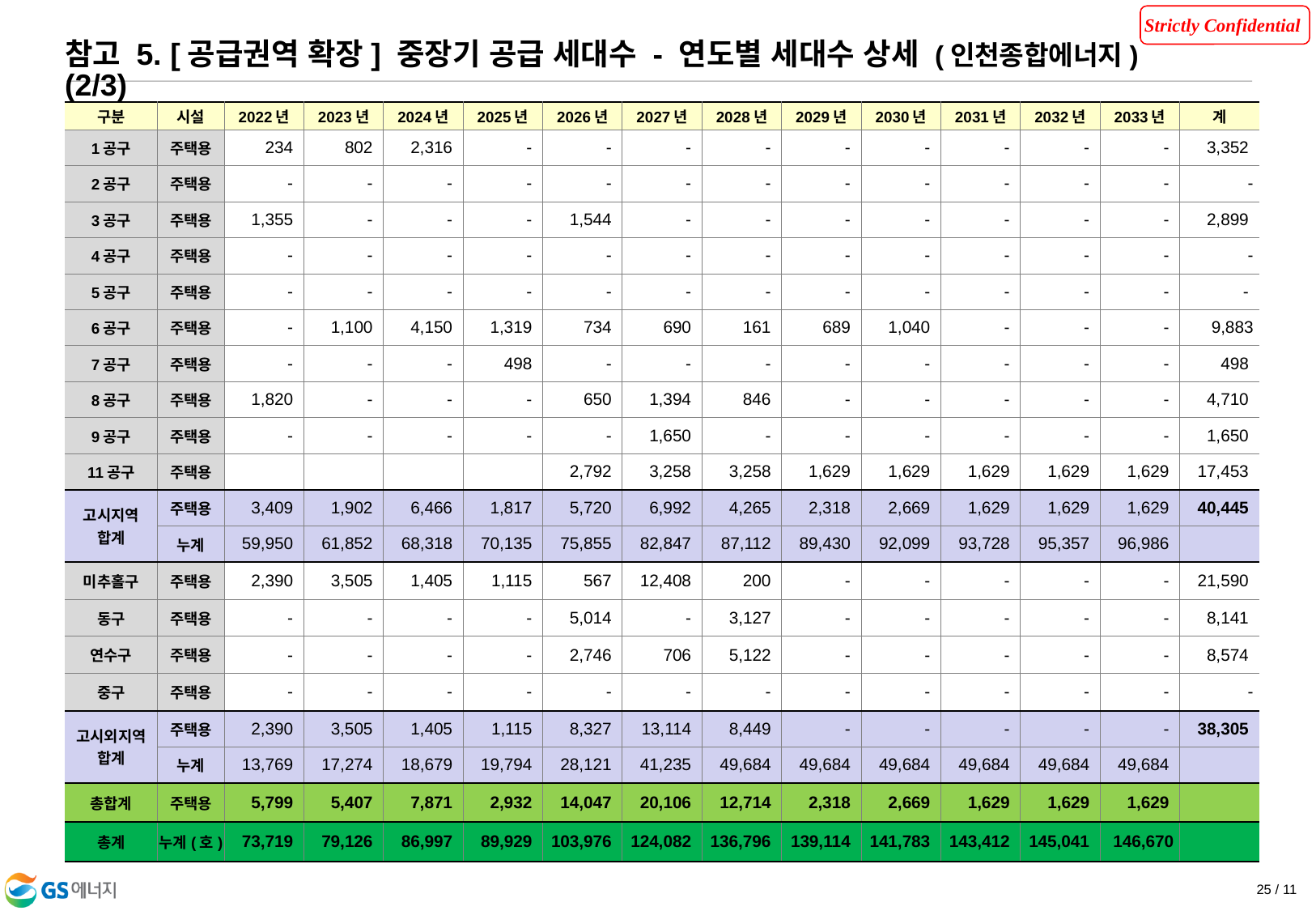

참고 5. [공급권역 확장] 중장기 공급 세대수 - 연도별 세대수 상세 (인천종합에너지) (2/3)
| 구분 | 시설 | 2022년 | 2023년 | 2024년 | 2025년 | 2026년 | 2027년 | 2028년 | 2029년 | 2030년 | 2031년 | 2032년 | 2033년 | 계 |
| --- | --- | --- | --- | --- | --- | --- | --- | --- | --- | --- | --- | --- | --- | --- |
| 1공구 | 주택용 | 234 | 802 | 2,316 | - | - | - | - | - | - | - | - | - | 3,352 |
| 2공구 | 주택용 | - | - | - | - | - | - | - | - | - | - | - | - | - |
| 3공구 | 주택용 | 1,355 | - | - | - | 1,544 | - | - | - | - | - | - | - | 2,899 |
| 4공구 | 주택용 | - | - | - | - | - | - | - | - | - | - | - | - | - |
| 5공구 | 주택용 | - | - | - | - | - | - | - | - | - | - | - | - | - |
| 6공구 | 주택용 | - | 1,100 | 4,150 | 1,319 | 734 | 690 | 161 | 689 | 1,040 | - | - | - | 9,883 |
| 7공구 | 주택용 | - | - | - | 498 | - | - | - | - | - | - | - | - | 498 |
| 8공구 | 주택용 | 1,820 | - | - | - | 650 | 1,394 | 846 | - | - | - | - | - | 4,710 |
| 9공구 | 주택용 | - | - | - | - | - | 1,650 | - | - | - | - | - | - | 1,650 |
| 11공구 | 주택용 |  |  |  |  | 2,792 | 3,258 | 3,258 | 1,629 | 1,629 | 1,629 | 1,629 | 1,629 | 17,453 |
| 고시지역 합계 | 주택용 | 3,409 | 1,902 | 6,466 | 1,817 | 5,720 | 6,992 | 4,265 | 2,318 | 2,669 | 1,629 | 1,629 | 1,629 | 40,445 |
|  | 누계 | 59,950 | 61,852 | 68,318 | 70,135 | 75,855 | 82,847 | 87,112 | 89,430 | 92,099 | 93,728 | 95,357 | 96,986 |  |
| 미추홀구 | 주택용 | 2,390 | 3,505 | 1,405 | 1,115 | 567 | 12,408 | 200 | - | - | - | - | - | 21,590 |
| 동구 | 주택용 | - | - | - | - | 5,014 | - | 3,127 | - | - | - | - | - | 8,141 |
| 연수구 | 주택용 | - | - | - | - | 2,746 | 706 | 5,122 | - | - | - | - | - | 8,574 |
| 중구 | 주택용 | - | - | - | - | - | - | - | - | - | - | - | - | - |
| 고시외지역 합계 | 주택용 | 2,390 | 3,505 | 1,405 | 1,115 | 8,327 | 13,114 | 8,449 | - | - | - | - | - | 38,305 |
|  | 누계 | 13,769 | 17,274 | 18,679 | 19,794 | 28,121 | 41,235 | 49,684 | 49,684 | 49,684 | 49,684 | 49,684 | 49,684 |  |
| 총합계 | 주택용 | 5,799 | 5,407 | 7,871 | 2,932 | 14,047 | 20,106 | 12,714 | 2,318 | 2,669 | 1,629 | 1,629 | 1,629 |  |
| 총계 | 누계(호) | 73,719 | 79,126 | 86,997 | 89,929 | 103,976 | 124,082 | 136,796 | 139,114 | 141,783 | 143,412 | 145,041 | 146,670 |  |